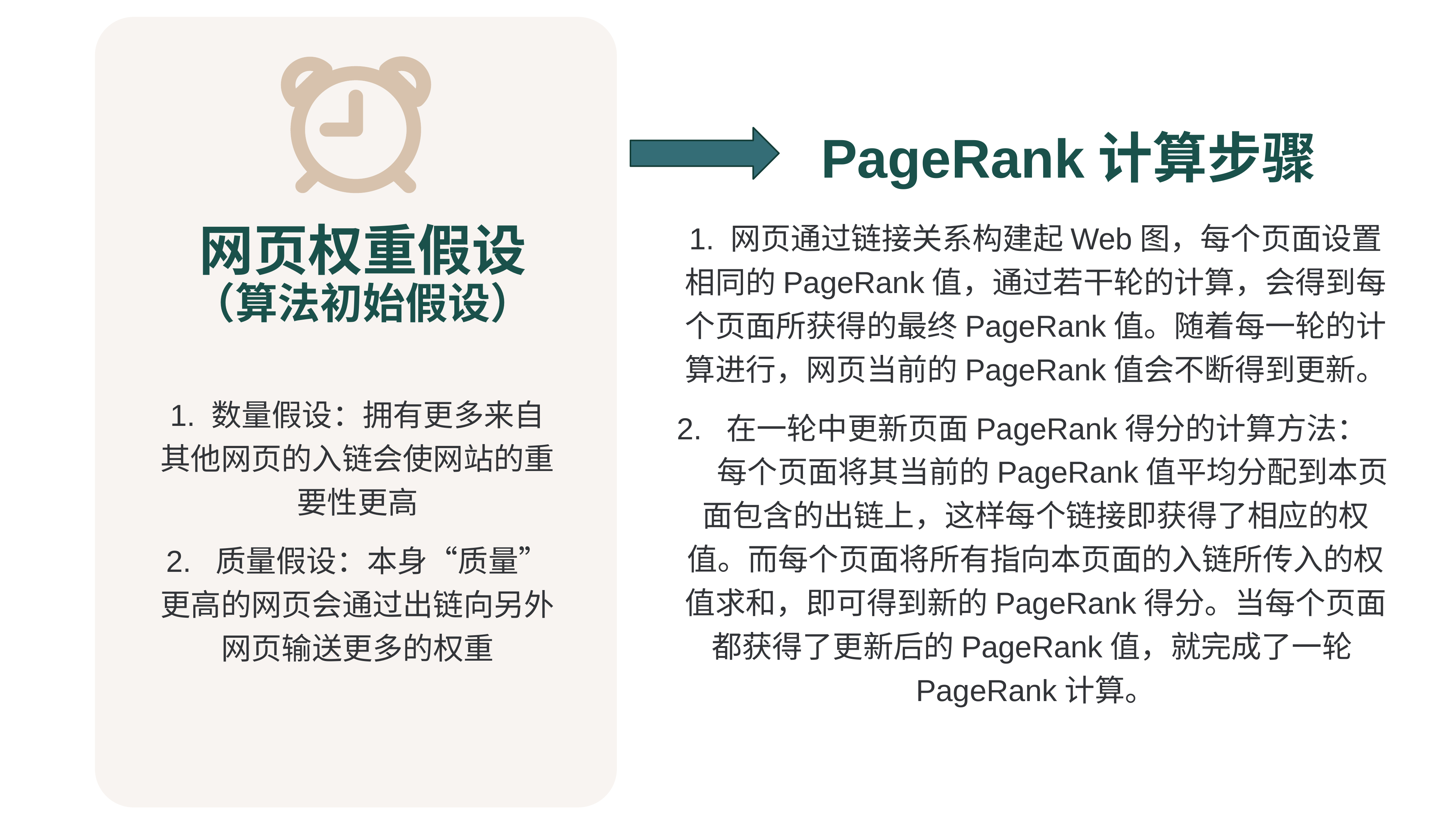

网页权重假设
（算法初始假设）
1. 数量假设：拥有更多来自其他网页的入链会使网站的重要性更高
2.  质量假设：本身“质量”更高的网页会通过出链向另外网页输送更多的权重
PageRank计算步骤

1. 网页通过链接关系构建起Web图，每个页面设置相同的PageRank值，通过若干轮的计算，会得到每个页面所获得的最终PageRank值。随着每一轮的计算进行，网页当前的PageRank值会不断得到更新。
2.  在一轮中更新页面PageRank得分的计算方法：          每个页面将其当前的PageRank值平均分配到本页面包含的出链上，这样每个链接即获得了相应的权值。而每个页面将所有指向本页面的入链所传入的权值求和，即可得到新的PageRank得分。当每个页面都获得了更新后的PageRank值，就完成了一轮PageRank计算。